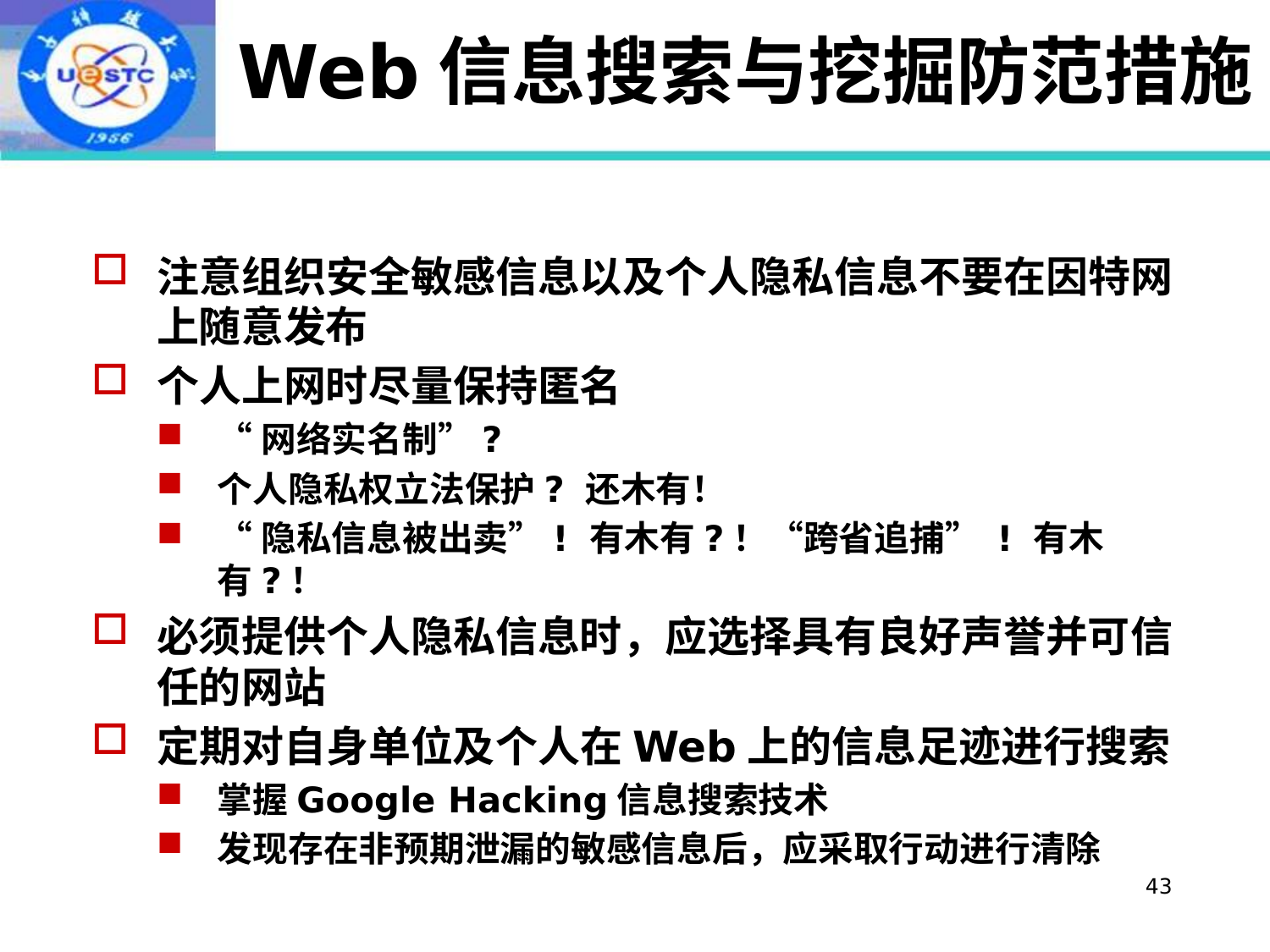

# Web信息搜索与挖掘防范措施
注意组织安全敏感信息以及个人隐私信息不要在因特网上随意发布
个人上网时尽量保持匿名
“网络实名制”?
个人隐私权立法保护? 还木有！
“隐私信息被出卖”! 有木有?！“跨省追捕” ! 有木有?！
必须提供个人隐私信息时，应选择具有良好声誉并可信任的网站
定期对自身单位及个人在Web上的信息足迹进行搜索
掌握Google Hacking信息搜索技术
发现存在非预期泄漏的敏感信息后，应采取行动进行清除
43